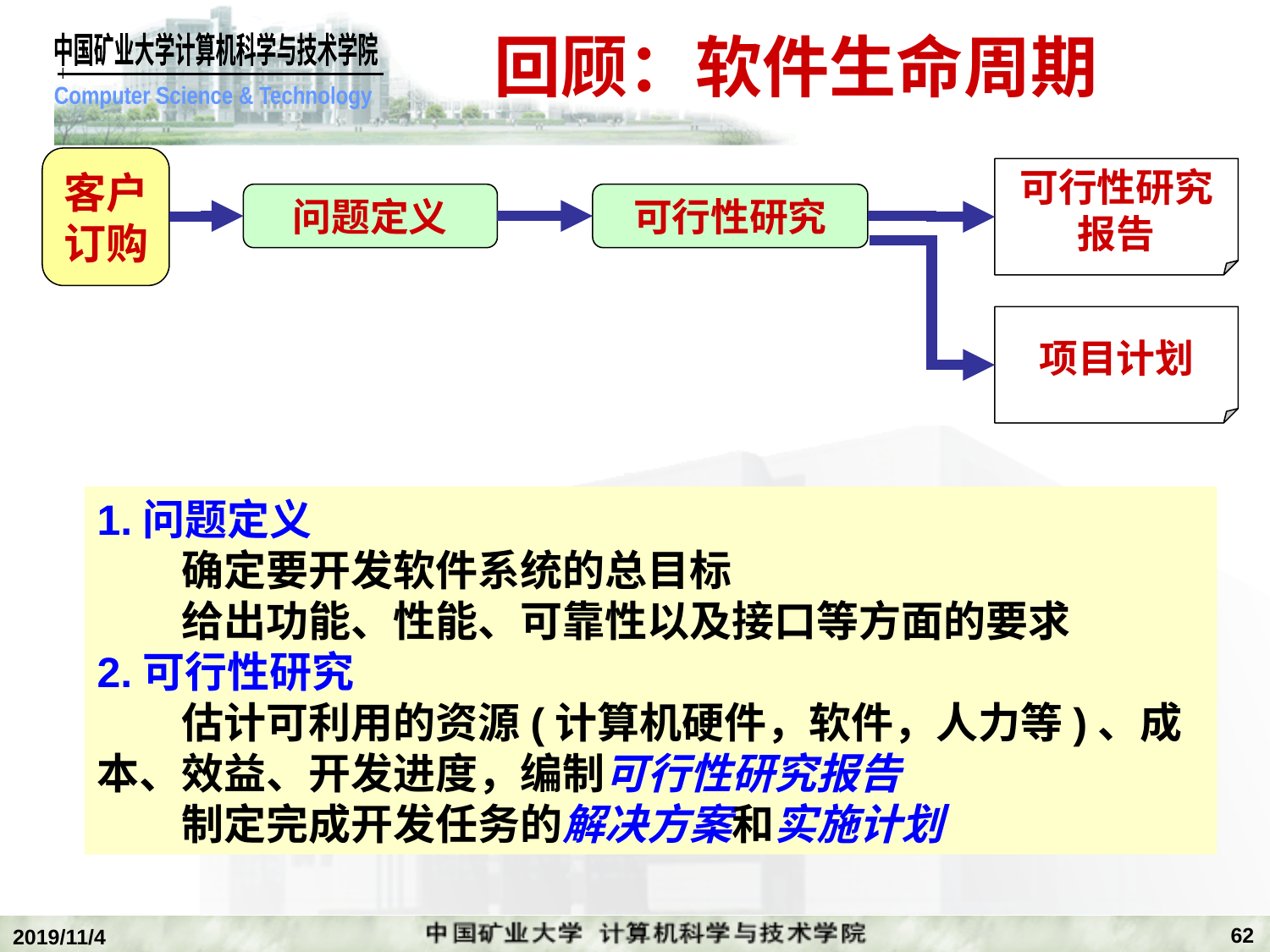

# 回顾：软件生命周期
客户
订购
可行性研究
报告
问题定义
可行性研究
项目计划
1.问题定义
　　确定要开发软件系统的总目标
　　给出功能、性能、可靠性以及接口等方面的要求
2.可行性研究
　　估计可利用的资源(计算机硬件，软件，人力等)、成本、效益、开发进度，编制可行性研究报告
　　制定完成开发任务的解决方案和实施计划
62
2019/11/4